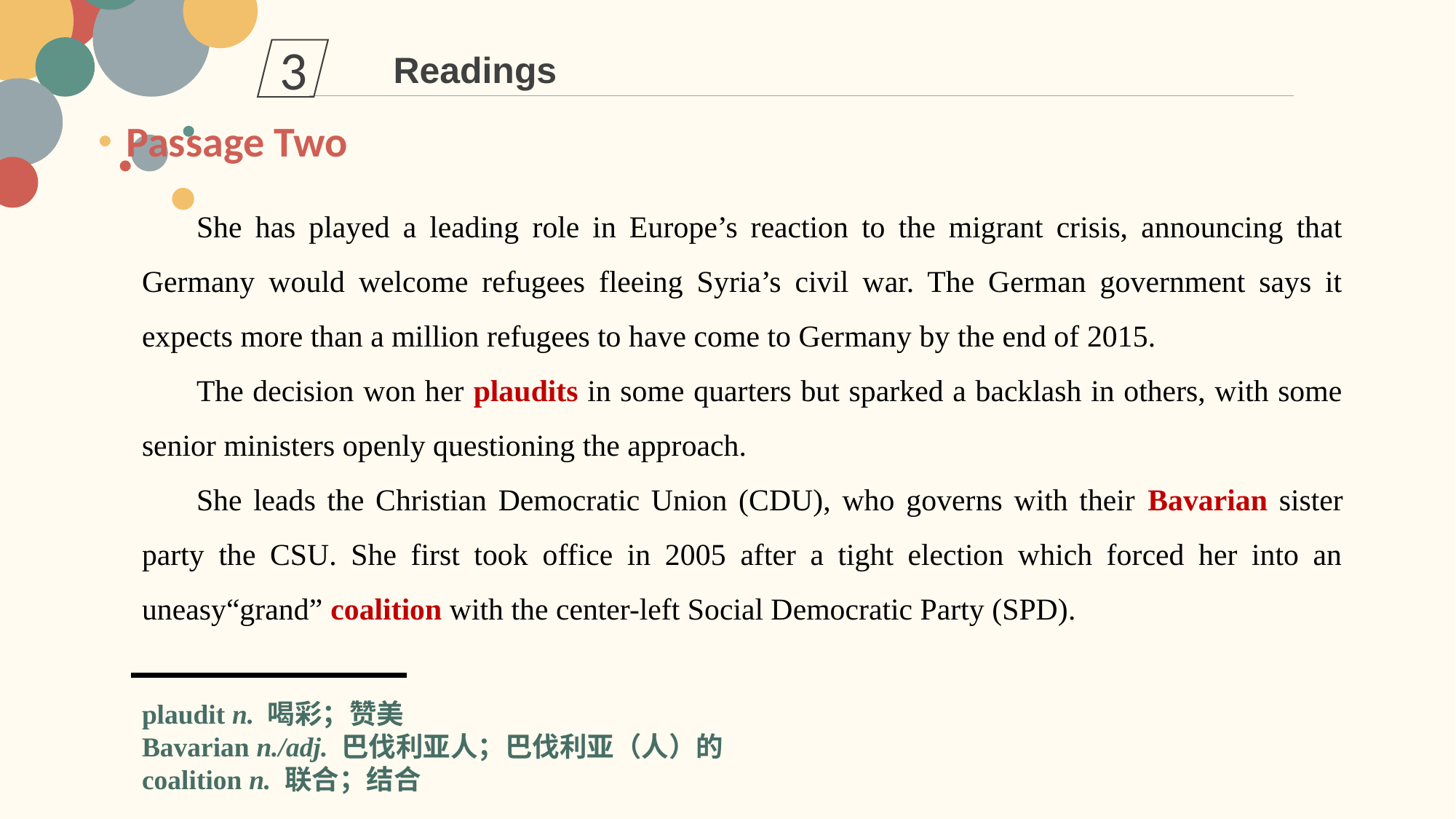

3
Readings
Passage Two
She has played a leading role in Europe’s reaction to the migrant crisis, announcing that Germany would welcome refugees fleeing Syria’s civil war. The German government says it expects more than a million refugees to have come to Germany by the end of 2015.
The decision won her plaudits in some quarters but sparked a backlash in others, with some senior ministers openly questioning the approach.
She leads the Christian Democratic Union (CDU), who governs with their Bavarian sister party the CSU. She first took office in 2005 after a tight election which forced her into an uneasy“grand” coalition with the center-left Social Democratic Party (SPD).
plaudit n. 喝彩；赞美
Bavarian n./adj. 巴伐利亚人；巴伐利亚（人）的
coalition n. 联合；结合